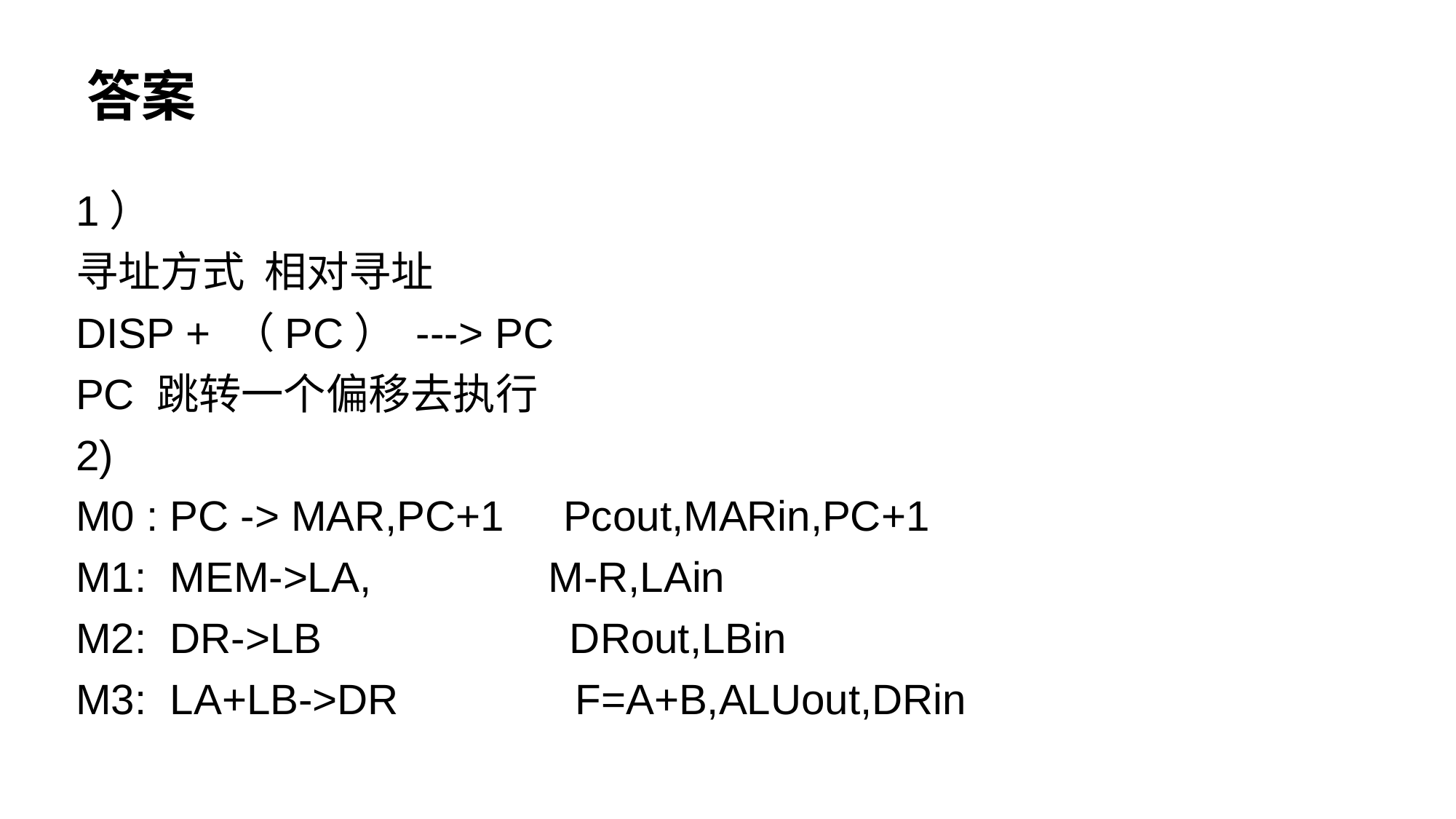

答案
1）
寻址方式  相对寻址
DISP + （PC） ---> PC
PC 跳转一个偏移去执行
2)
M0 : PC -> MAR,PC+1     Pcout,MARin,PC+1
M1:  MEM->LA,               M-R,LAin
M2:  DR->LB                     DRout,LBin
M3:  LA+LB->DR               F=A+B,ALUout,DRin